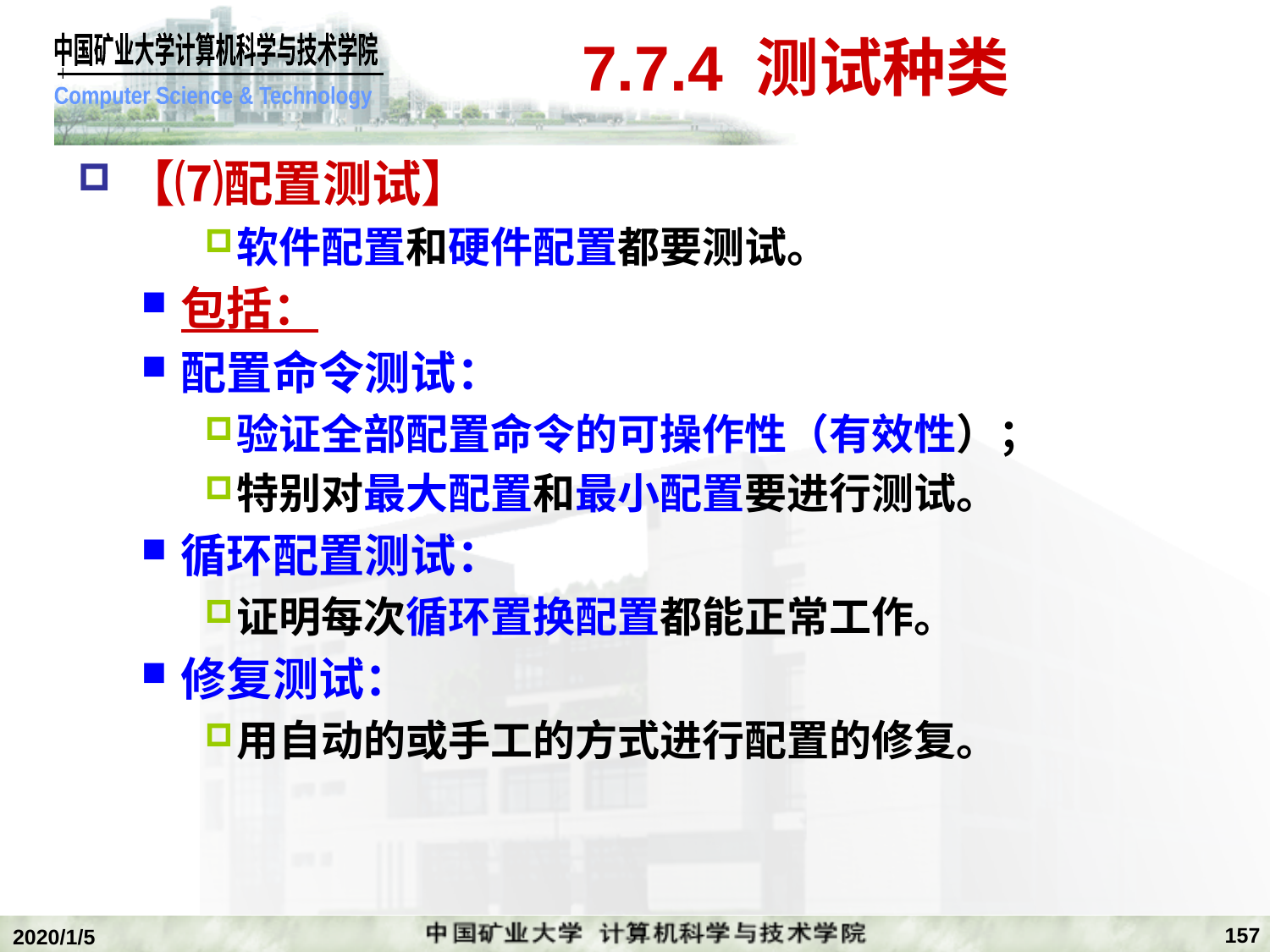

# 7.7.4 测试种类
【⑺配置测试】
软件配置和硬件配置都要测试。
包括：
配置命令测试：
验证全部配置命令的可操作性（有效性）；
特别对最大配置和最小配置要进行测试。
循环配置测试：
证明每次循环置换配置都能正常工作。
修复测试：
用自动的或手工的方式进行配置的修复。
157
2020/1/5